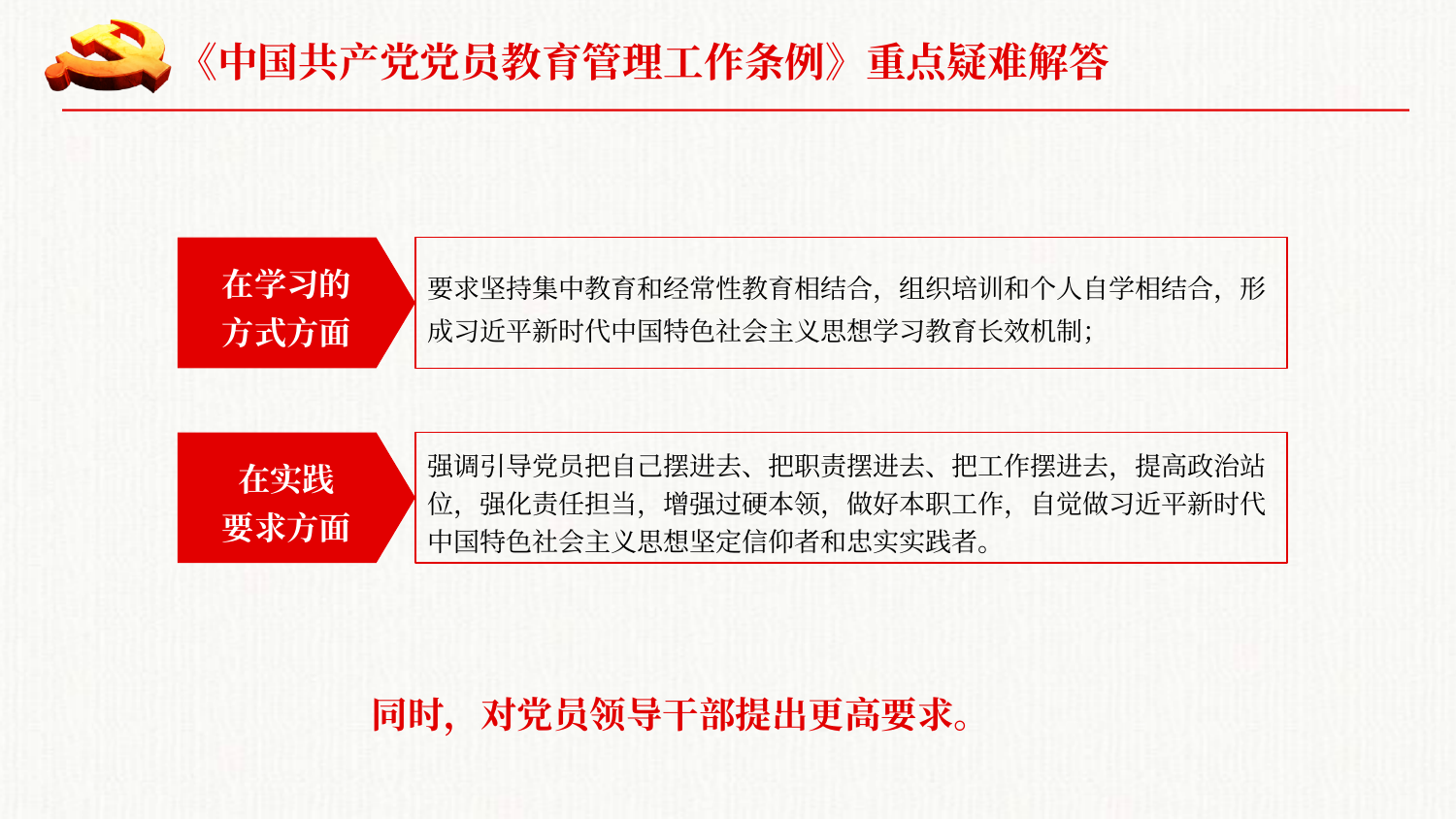

《中国共产党党员教育管理工作条例》重点疑难解答
在学习的
方式方面

要求坚持集中教育和经常性教育相结合，组织培训和个人自学相结合，形成习近平新时代中国特色社会主义思想学习教育长效机制；
在实践
要求方面

强调引导党员把自己摆进去、把职责摆进去、把工作摆进去，提高政治站位，强化责任担当，增强过硬本领，做好本职工作，自觉做习近平新时代中国特色社会主义思想坚定信仰者和忠实实践者。
         同时，对党员领导干部提出更高要求。